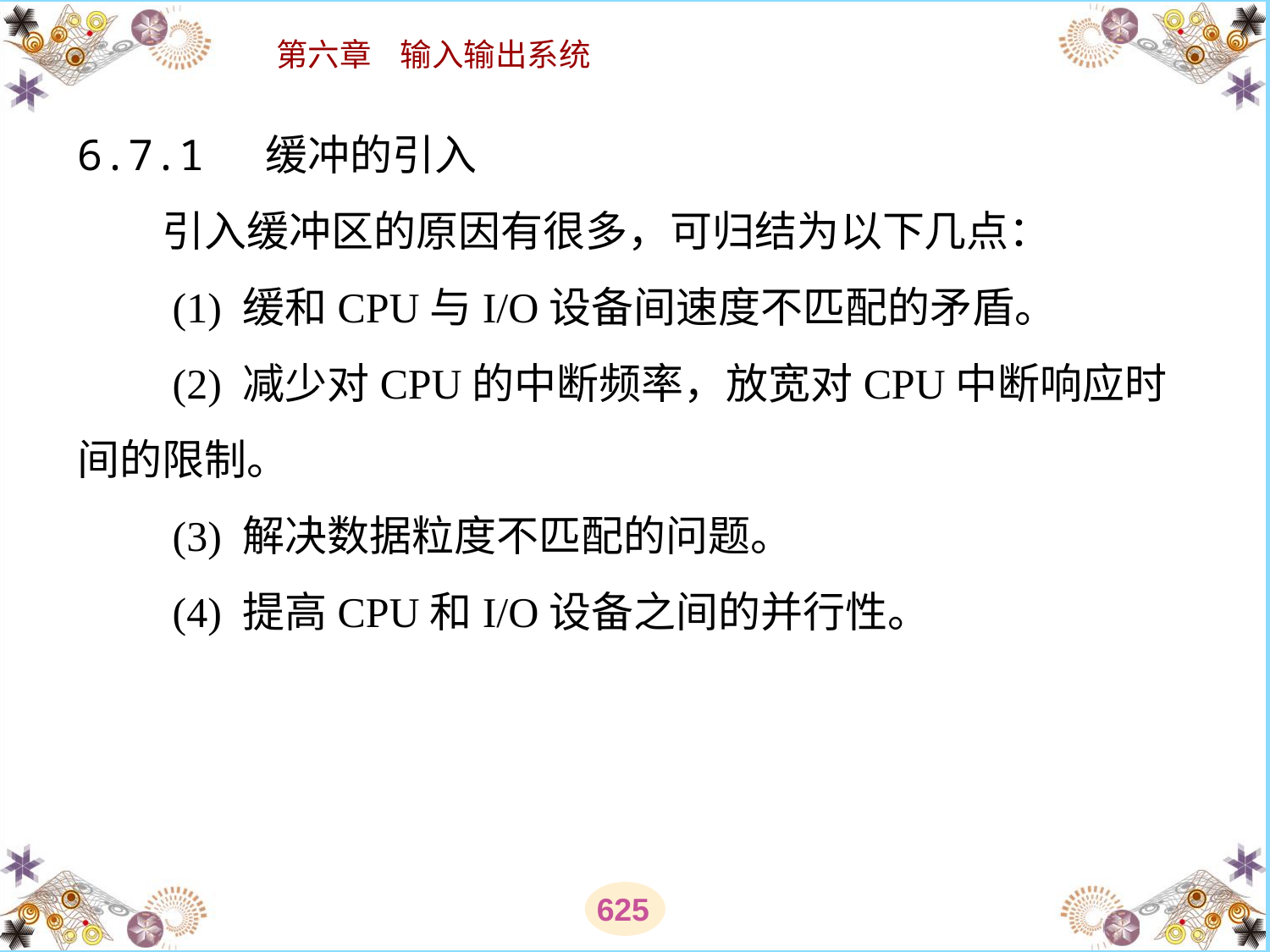

# 6.7.1  缓冲的引入 　　引入缓冲区的原因有很多，可归结为以下几点： 　　(1) 缓和CPU与I/O设备间速度不匹配的矛盾。 　　(2) 减少对CPU的中断频率，放宽对CPU中断响应时间的限制。 　　(3) 解决数据粒度不匹配的问题。 　　(4) 提高CPU和I/O设备之间的并行性。